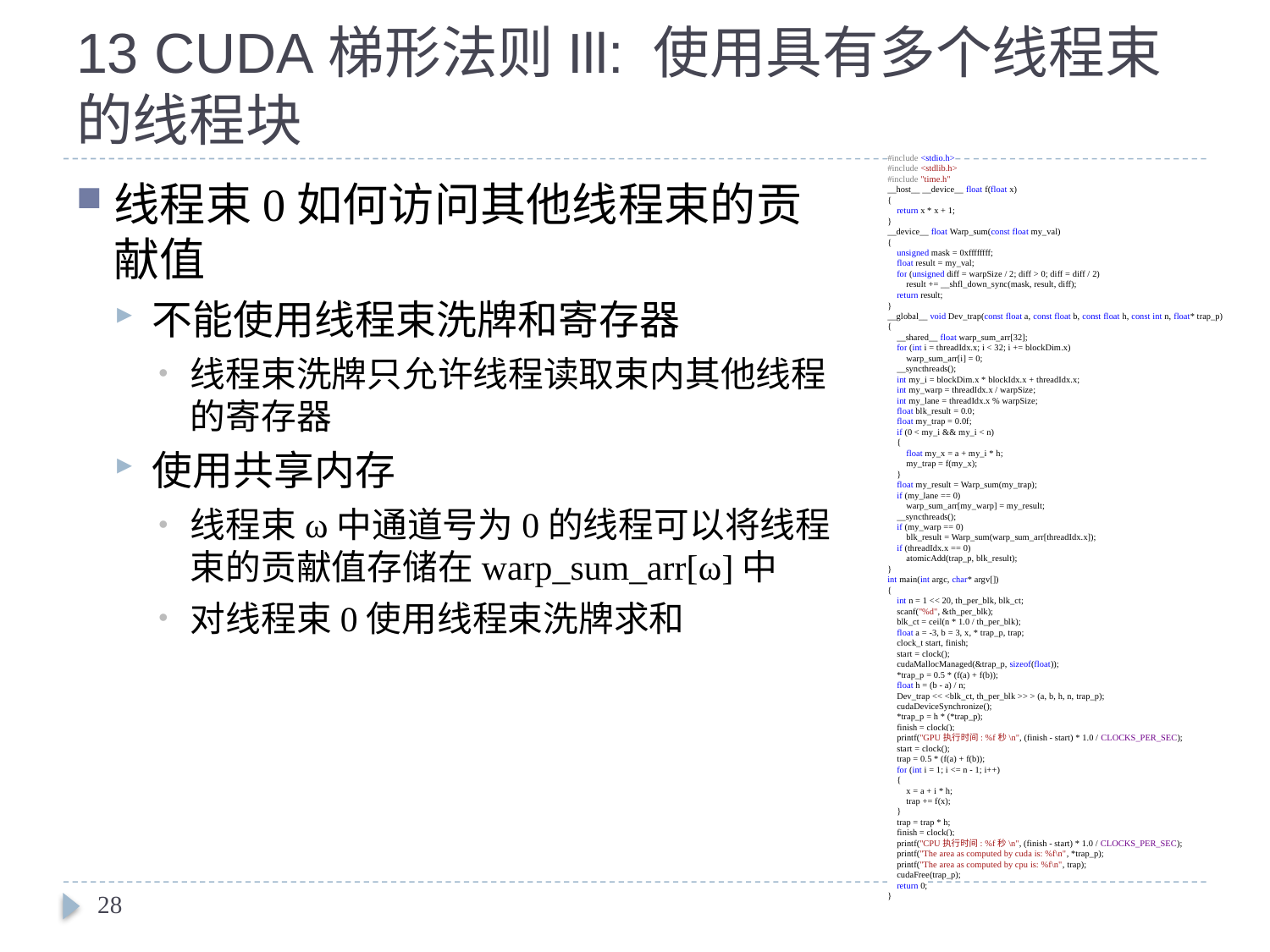

# 13 CUDA梯形法则Ill: 使用具有多个线程束的线程块
#include <stdio.h>
#include <stdlib.h>
#include "time.h"
__host__ __device__ float f(float x)
{
    return x * x + 1;
}
__device__ float Warp_sum(const float my_val)
{
    unsigned mask = 0xffffffff;
    float result = my_val;
    for (unsigned diff = warpSize / 2; diff > 0; diff = diff / 2)
        result += __shfl_down_sync(mask, result, diff);
    return result;
}
__global__ void Dev_trap(const float a, const float b, const float h, const int n, float* trap_p)
{
    __shared__ float warp_sum_arr[32];
    for (int i = threadIdx.x; i < 32; i += blockDim.x)
        warp_sum_arr[i] = 0;
    __syncthreads();
    int my_i = blockDim.x * blockIdx.x + threadIdx.x;
    int my_warp = threadIdx.x / warpSize;
    int my_lane = threadIdx.x % warpSize;
    float blk_result = 0.0;
    float my_trap = 0.0f;
    if (0 < my_i && my_i < n)
    {
        float my_x = a + my_i * h;
        my_trap = f(my_x);
    }
    float my_result = Warp_sum(my_trap);
    if (my_lane == 0)
        warp_sum_arr[my_warp] = my_result;
    __syncthreads();
    if (my_warp == 0)
        blk_result = Warp_sum(warp_sum_arr[threadIdx.x]);
    if (threadIdx.x == 0)
        atomicAdd(trap_p, blk_result);
}
int main(int argc, char* argv[])
{
    int n = 1 << 20, th_per_blk, blk_ct;
    scanf("%d", &th_per_blk);
    blk_ct = ceil(n * 1.0 / th_per_blk);
    float a = -3, b = 3, x, * trap_p, trap;
    clock_t start, finish;
    start = clock();
    cudaMallocManaged(&trap_p, sizeof(float));
    *trap_p = 0.5 * (f(a) + f(b));
    float h = (b - a) / n;
    Dev_trap << <blk_ct, th_per_blk >> > (a, b, h, n, trap_p);
    cudaDeviceSynchronize();
    *trap_p = h * (*trap_p);
    finish = clock();
    printf("GPU执行时间: %f秒\n", (finish - start) * 1.0 / CLOCKS_PER_SEC);
    start = clock();
    trap = 0.5 * (f(a) + f(b));
    for (int i = 1; i <= n - 1; i++)
    {
        x = a + i * h;
        trap += f(x);
    }
    trap = trap * h;
    finish = clock();
    printf("CPU执行时间: %f秒\n", (finish - start) * 1.0 / CLOCKS_PER_SEC);
    printf("The area as computed by cuda is: %f\n", *trap_p);
    printf("The area as computed by cpu is: %f\n", trap);
    cudaFree(trap_p);
    return 0;
}
线程束0如何访问其他线程束的贡献值
不能使用线程束洗牌和寄存器
线程束洗牌只允许线程读取束内其他线程的寄存器
使用共享内存
线程束ω中通道号为0的线程可以将线程束的贡献值存储在warp_sum_arr[ω]中
对线程束0使用线程束洗牌求和
28